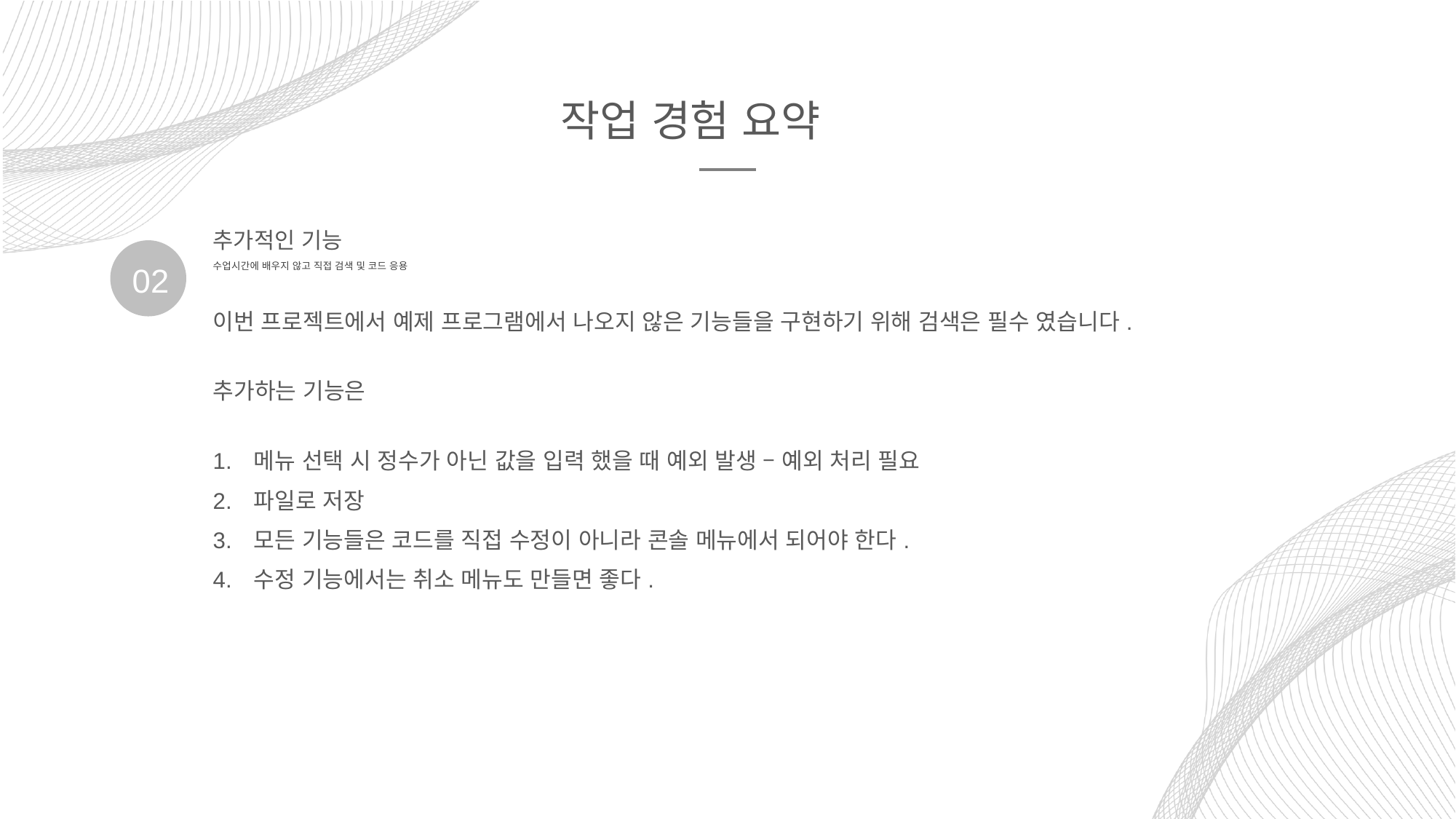

작업 경험 요약
추가적인 기능
수업시간에 배우지 않고 직접 검색 및 코드 응용

02
이번 프로젝트에서 예제 프로그램에서 나오지 않은 기능들을 구현하기 위해 검색은 필수 였습니다.

추가하는 기능은

메뉴 선택 시 정수가 아닌 값을 입력 했을 때 예외 발생 – 예외 처리 필요
파일로 저장
모든 기능들은 코드를 직접 수정이 아니라 콘솔 메뉴에서 되어야 한다.
수정 기능에서는 취소 메뉴도 만들면 좋다.